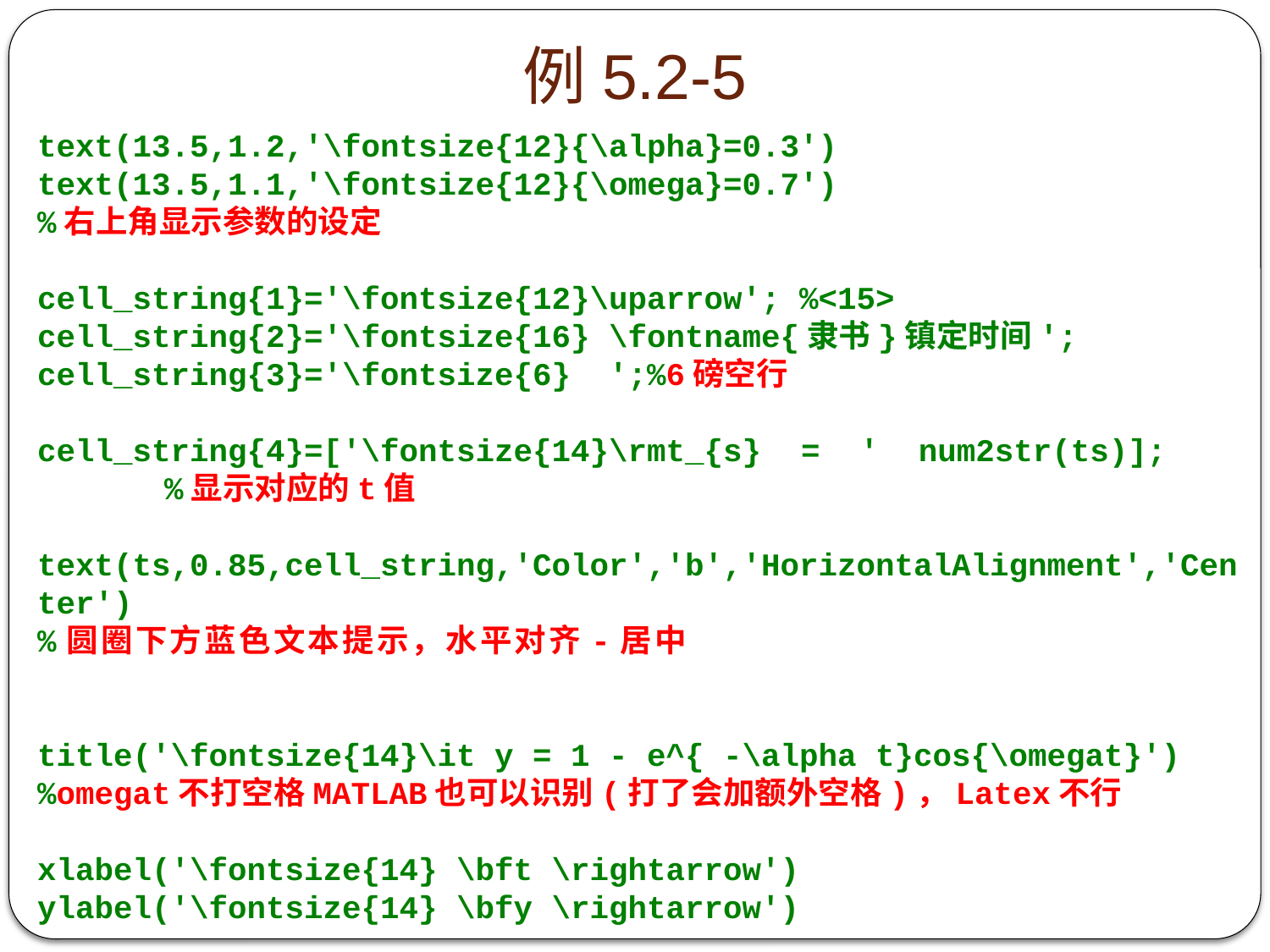

# 例5.2-5
text(13.5,1.2,'\fontsize{12}{\alpha}=0.3')
text(13.5,1.1,'\fontsize{12}{\omega}=0.7')
%右上角显示参数的设定

cell_string{1}='\fontsize{12}\uparrow';	%<15>
cell_string{2}='\fontsize{16} \fontname{隶书}镇定时间';
cell_string{3}='\fontsize{6}  ';%6磅空行

cell_string{4}=['\fontsize{14}\rmt_{s} = ' num2str(ts)];			%显示对应的t值

text(ts,0.85,cell_string,'Color','b','HorizontalAlignment','Center')
%圆圈下方蓝色文本提示，水平对齐-居中

title('\fontsize{14}\it y = 1 - e^{ -\alpha t}cos{\omegat}')
%omegat不打空格MATLAB也可以识别(打了会加额外空格)，Latex不行

xlabel('\fontsize{14} \bft \rightarrow')
ylabel('\fontsize{14} \bfy \rightarrow')